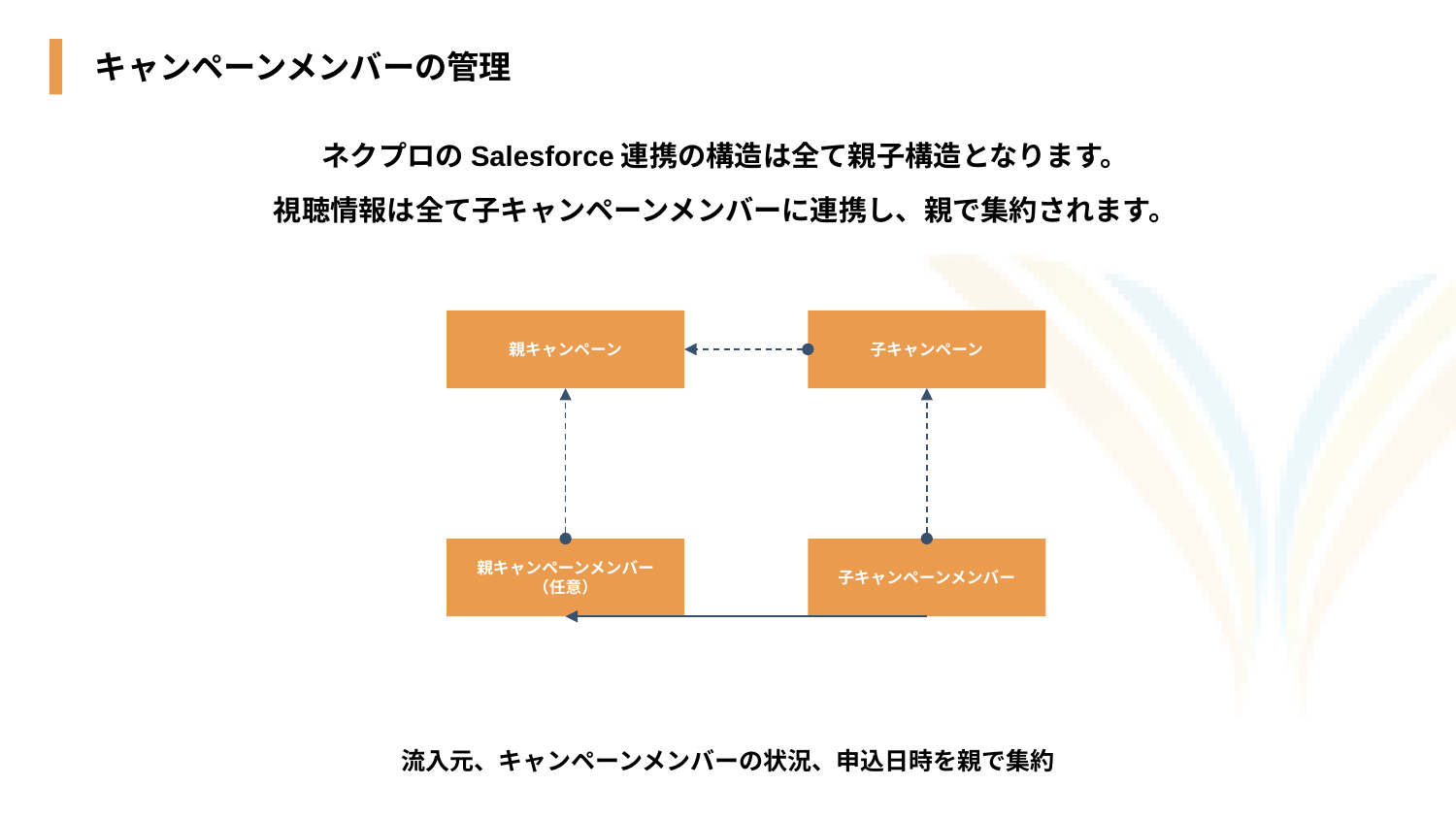

キャンペーンメンバーの管理

ネクプロのSalesforce連携の構造は全て親子構造となります。
視聴情報は全て子キャンペーンメンバーに連携し、親で集約されます。
親キャンペーン
子キャンペーン
親キャンペーンメンバー
（任意）
子キャンペーンメンバー
流入元、キャンペーンメンバーの状況、申込日時を親で集約